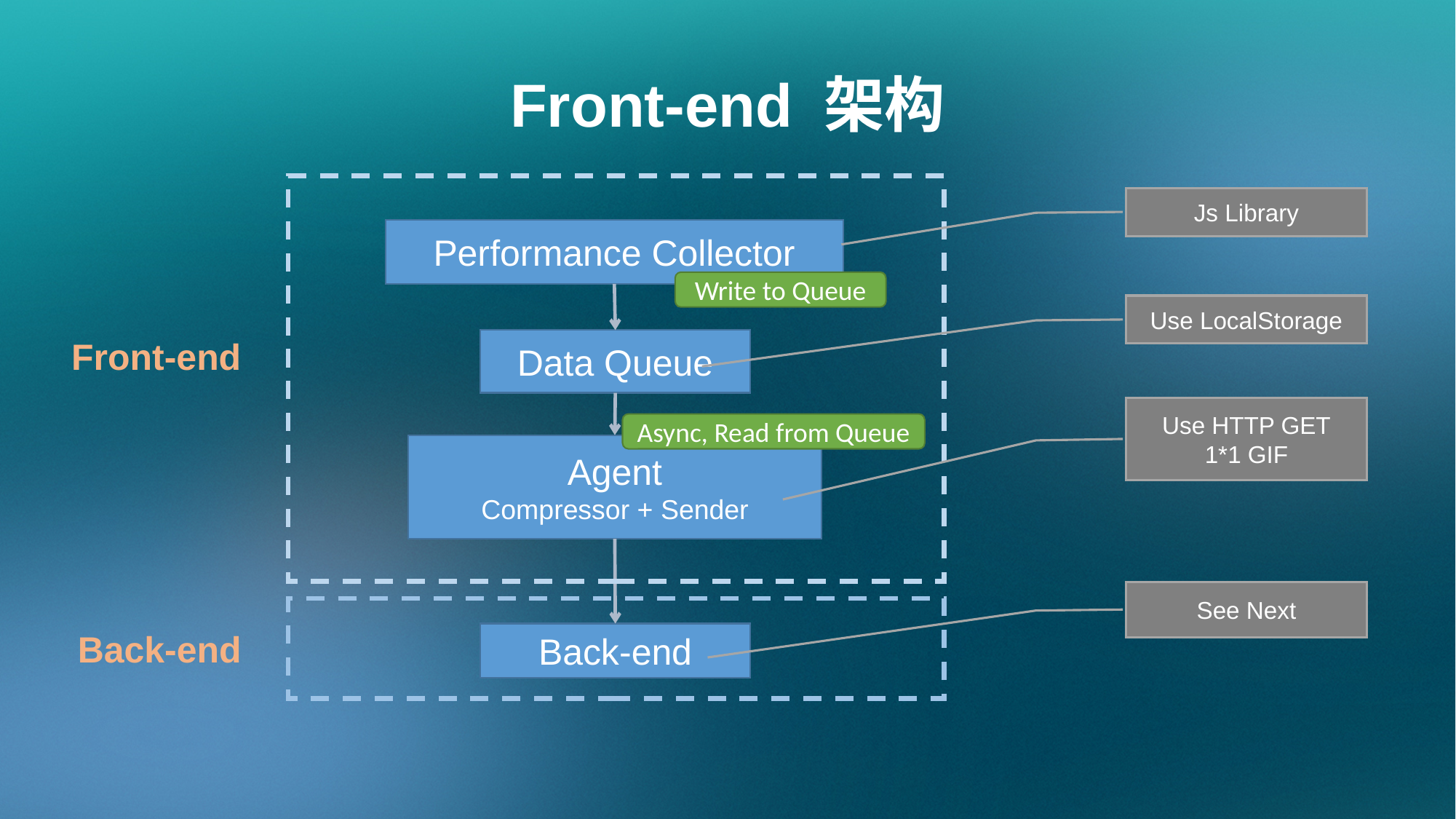

Front-end 架构

Js Library
Performance Collector
Write to Queue
Use LocalStorage
Front-end
Data Queue
Use HTTP GET
1*1 GIF
Async, Read from Queue
Agent
Compressor + Sender
See Next

Back-end
Back-end